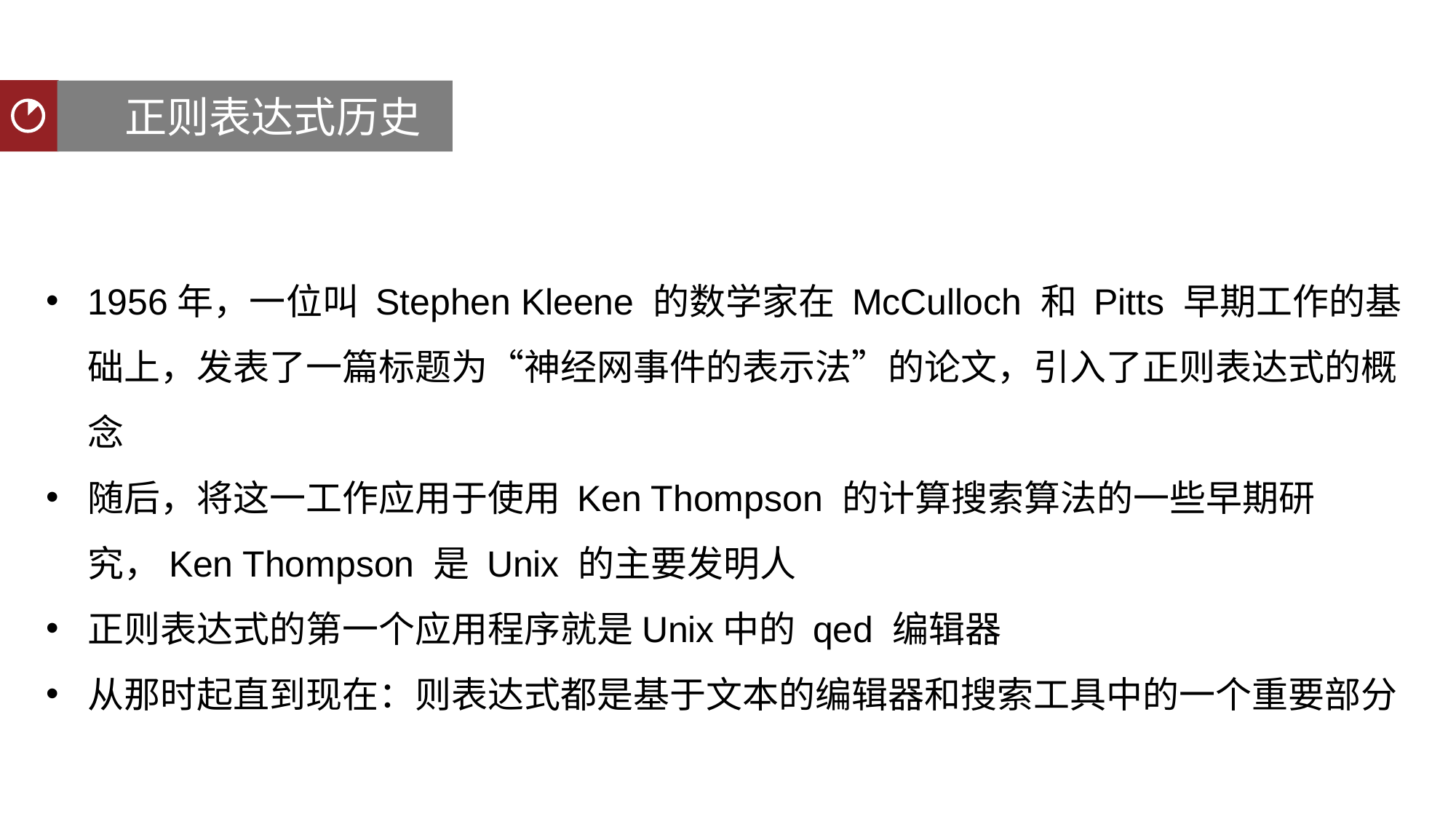

错误类型
正则表达式历史

聚类分析
1956年，一位叫 Stephen Kleene 的数学家在 McCulloch 和 Pitts 早期工作的基础上，发表了一篇标题为“神经网事件的表示法”的论文，引入了正则表达式的概念
随后，将这一工作应用于使用 Ken Thompson 的计算搜索算法的一些早期研究，Ken Thompson 是 Unix 的主要发明人
正则表达式的第一个应用程序就是Unix中的 qed 编辑器
从那时起直到现在：则表达式都是基于文本的编辑器和搜索工具中的一个重要部分